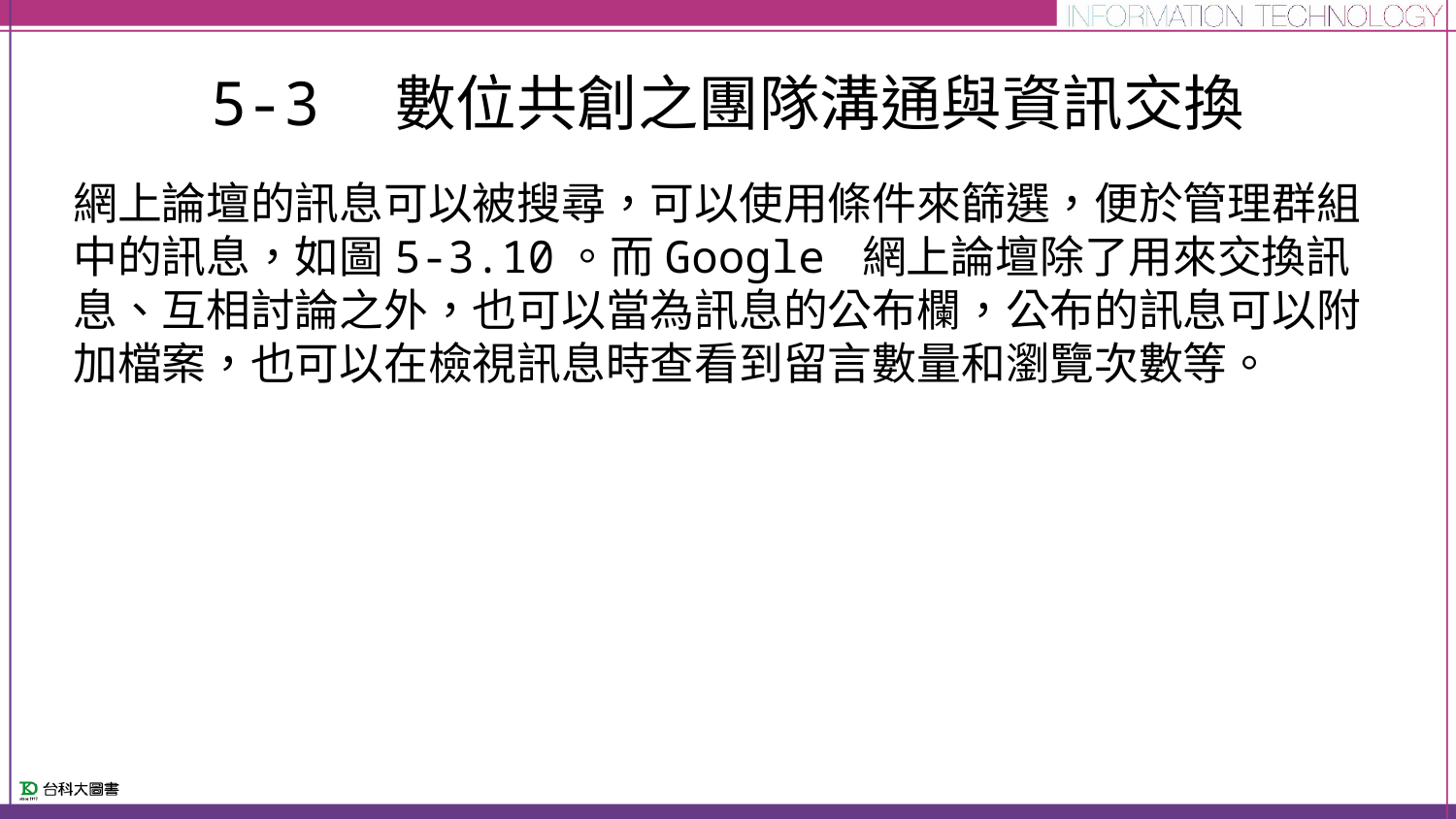

# 5-3　數位共創之團隊溝通與資訊交換
網上論壇的訊息可以被搜尋，可以使用條件來篩選，便於管理群組中的訊息，如圖5-3.10。而Google 網上論壇除了用來交換訊息、互相討論之外，也可以當為訊息的公布欄，公布的訊息可以附加檔案，也可以在檢視訊息時查看到留言數量和瀏覽次數等。